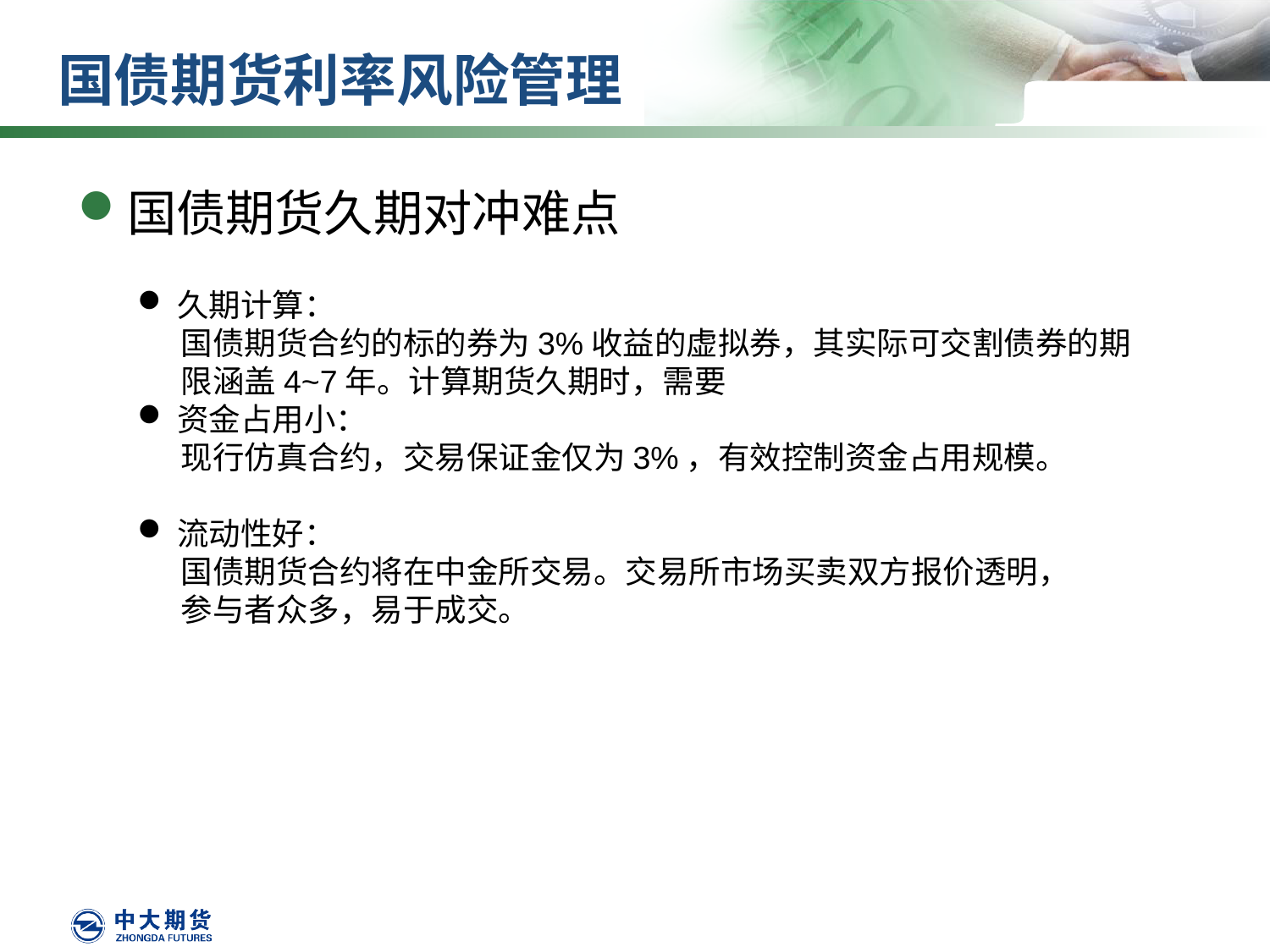

# 国债期货利率风险管理
国债期货久期对冲难点
久期计算：
     国债期货合约的标的券为3%收益的虚拟券，其实际可交割债券的期
     限涵盖4~7年。计算期货久期时，需要
资金占用小：
     现行仿真合约，交易保证金仅为3%，有效控制资金占用规模。

流动性好：
     国债期货合约将在中金所交易。交易所市场买卖双方报价透明，
     参与者众多，易于成交。